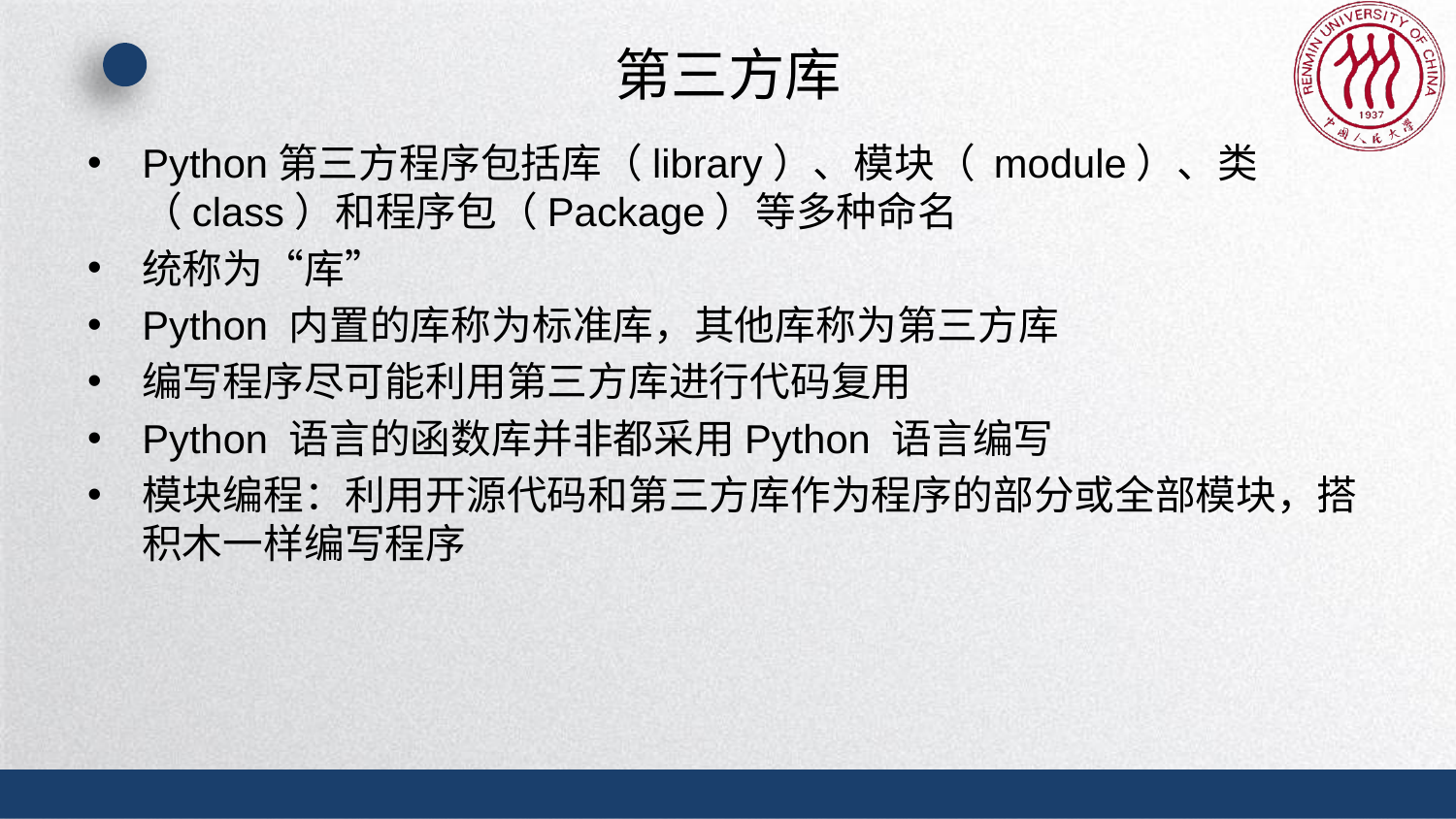

# 第三方库
Python第三方程序包括库（library）、模块（ module）、类（class）和程序包（Package）等多种命名
统称为“库”
Python 内置的库称为标准库，其他库称为第三方库
编写程序尽可能利用第三方库进行代码复用
Python 语言的函数库并非都采用Python 语言编写
模块编程：利用开源代码和第三方库作为程序的部分或全部模块，搭积木一样编写程序